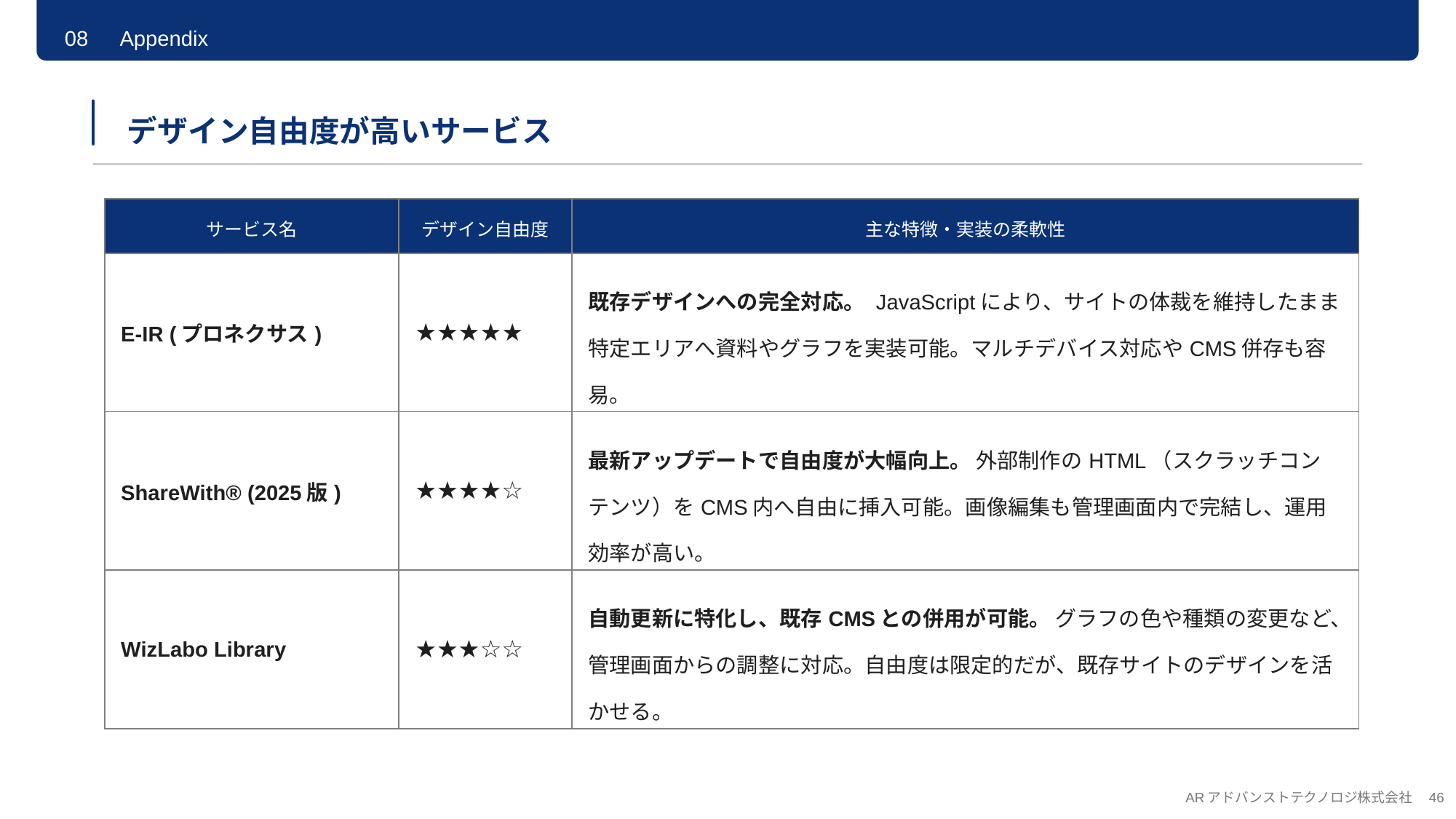

08　Appendix
デザイン自由度が高いサービス
| サービス名 | デザイン自由度 | 主な特徴・実装の柔軟性 |
| --- | --- | --- |
| E-IR (プロネクサス) | ★★★★★ | 既存デザインへの完全対応。 JavaScriptにより、サイトの体裁を維持したまま特定エリアへ資料やグラフを実装可能。マルチデバイス対応やCMS併存も容易。 |
| ShareWith® (2025版) | ★★★★☆ | 最新アップデートで自由度が大幅向上。 外部制作のHTML（スクラッチコンテンツ）をCMS内へ自由に挿入可能。画像編集も管理画面内で完結し、運用効率が高い。 |
| WizLabo Library | ★★★☆☆ | 自動更新に特化し、既存CMSとの併用が可能。 グラフの色や種類の変更など、管理画面からの調整に対応。自由度は限定的だが、既存サイトのデザインを活かせる。 |
ARアドバンストテクノロジ株式会社　46